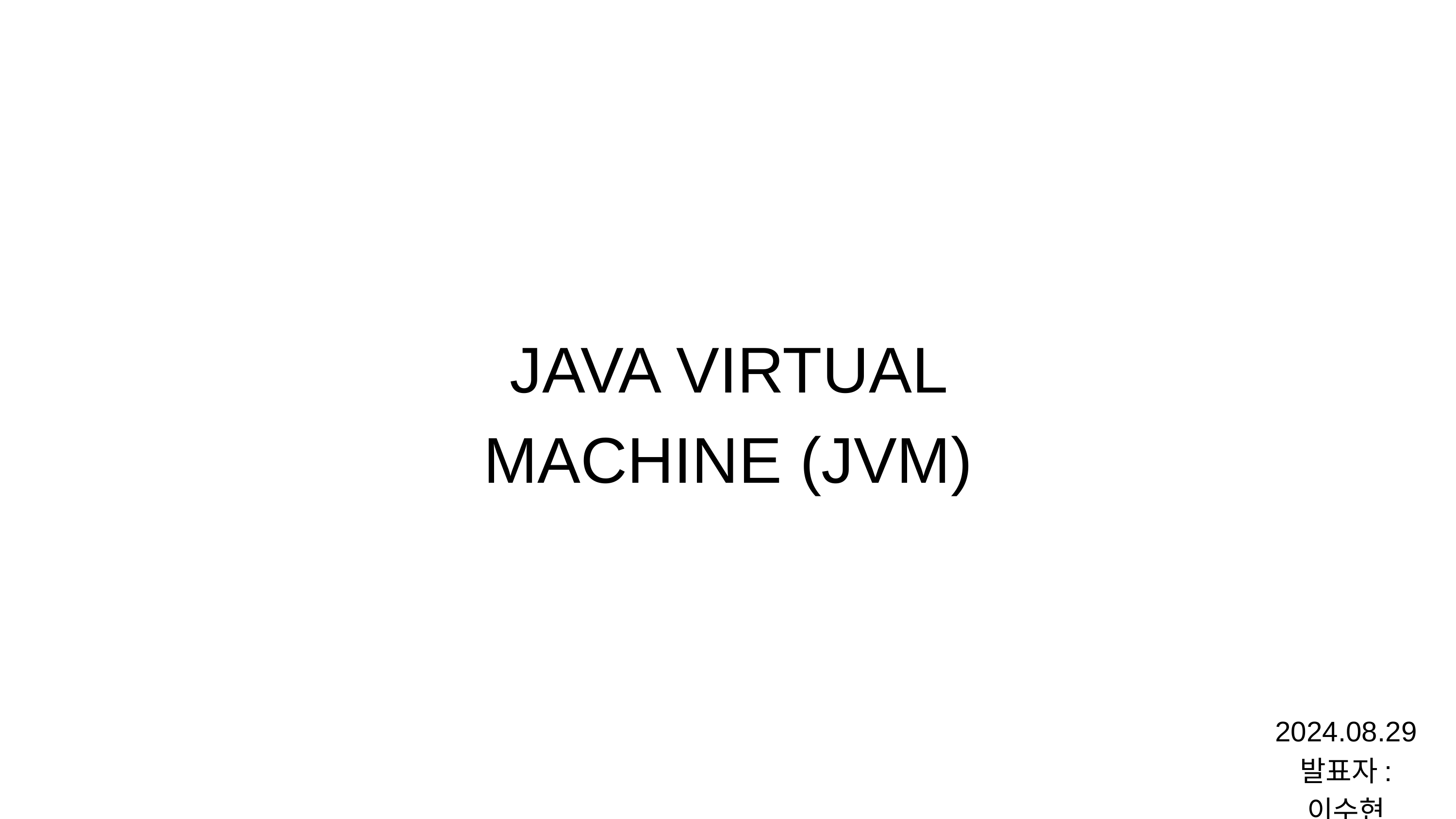

JAVA VIRTUAL MACHINE (JVM)
2024.08.29
발표자: 이수현